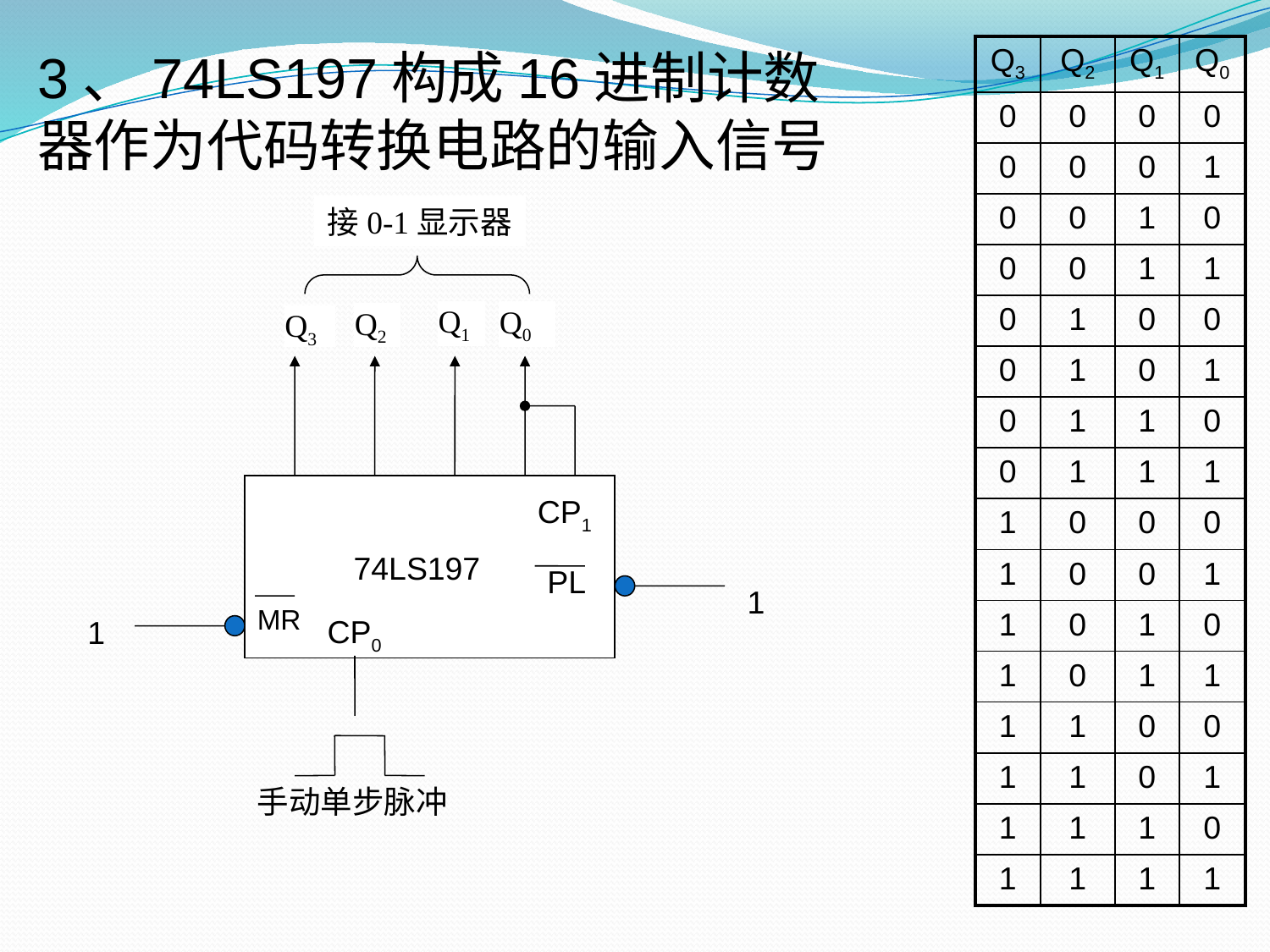

3、74LS197构成16进制计数器作为代码转换电路的输入信号
| Q3 | Q2 | Q1 | Q0 |
| --- | --- | --- | --- |
| 0 | 0 | 0 | 0 |
| 0 | 0 | 0 | 1 |
| 0 | 0 | 1 | 0 |
| 0 | 0 | 1 | 1 |
| 0 | 1 | 0 | 0 |
| 0 | 1 | 0 | 1 |
| 0 | 1 | 1 | 0 |
| 0 | 1 | 1 | 1 |
| 1 | 0 | 0 | 0 |
| 1 | 0 | 0 | 1 |
| 1 | 0 | 1 | 0 |
| 1 | 0 | 1 | 1 |
| 1 | 1 | 0 | 0 |
| 1 | 1 | 0 | 1 |
| 1 | 1 | 1 | 0 |
| 1 | 1 | 1 | 1 |

接0-1显示器
Q1
Q0
Q2
Q3

CP1
74LS197
PL

1

MR

CP0
1

手动单步脉冲